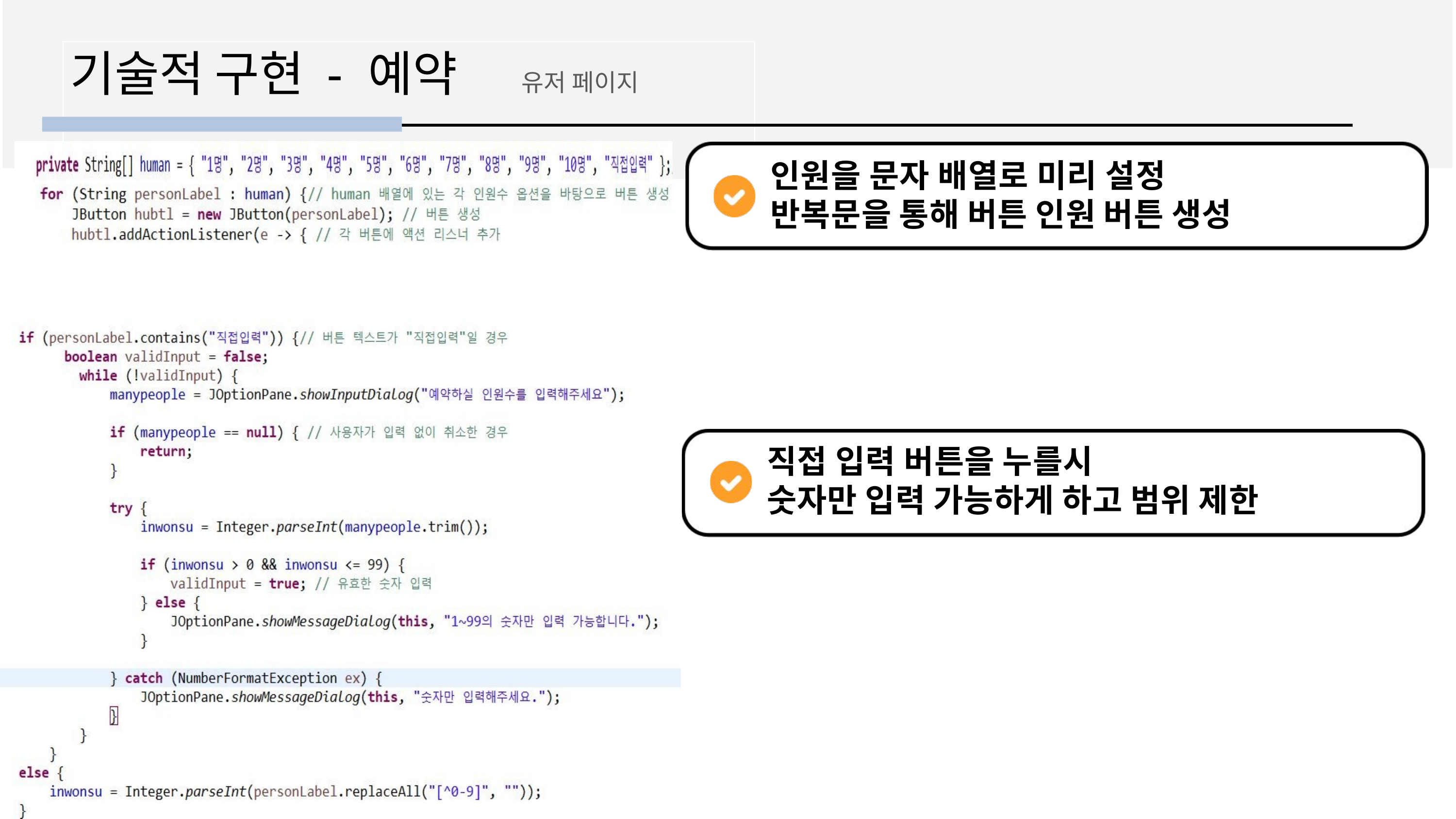

# 기술적 구현 - 예약	유저 페이지

인원을 문자 배열로 미리 설정  반복문을 통해 버튼 인원 버튼 생성

직접 입력 버튼을 누를시
숫자만 입력 가능하게 하고 범위 제한